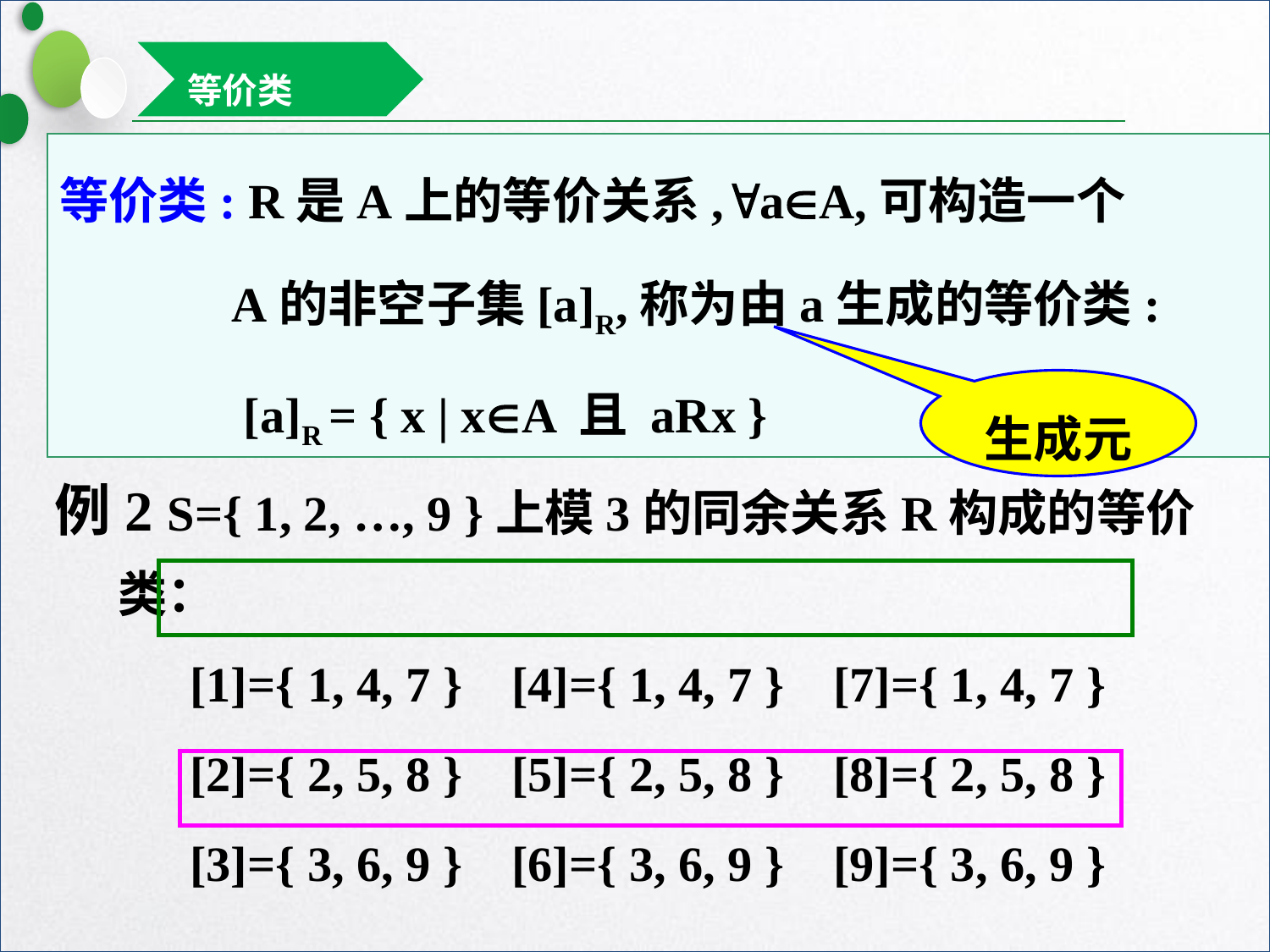

等价类
等价类: R是A上的等价关系,∀a∈A,可构造一个
              A的非空子集[a]R,称为由a生成的等价类:
               [a]R = { x | x∈A 且 aRx }
生成元
例2 S={ 1, 2, …, 9 }上模3的同余关系R构成的等价类：
           [1]={ 1, 4, 7 }    [4]={ 1, 4, 7 }    [7]={ 1, 4, 7 }
           [2]={ 2, 5, 8 }    [5]={ 2, 5, 8 }    [8]={ 2, 5, 8 }
           [3]={ 3, 6, 9 }    [6]={ 3, 6, 9 }    [9]={ 3, 6, 9 }